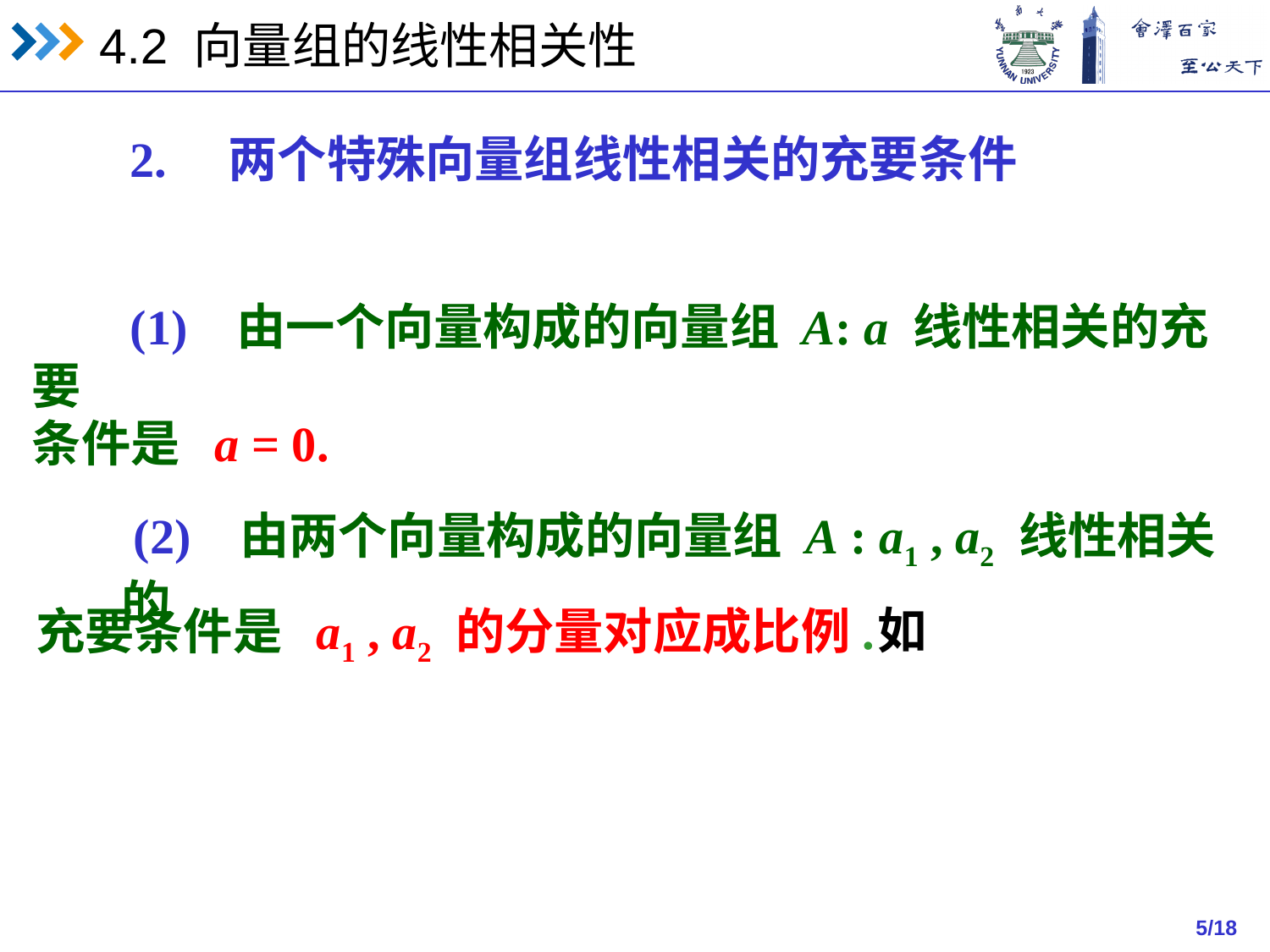

2.    两个特殊向量组线性相关的充要条件

        (1)   由一个向量构成的向量组 A: a 线性相关的充要
条件是  a = 0.
 (2)   由两个向量构成的向量组 A : a1 , a2 线性相关的
如
充要条件是  a1 , a2 的分量对应成比例.